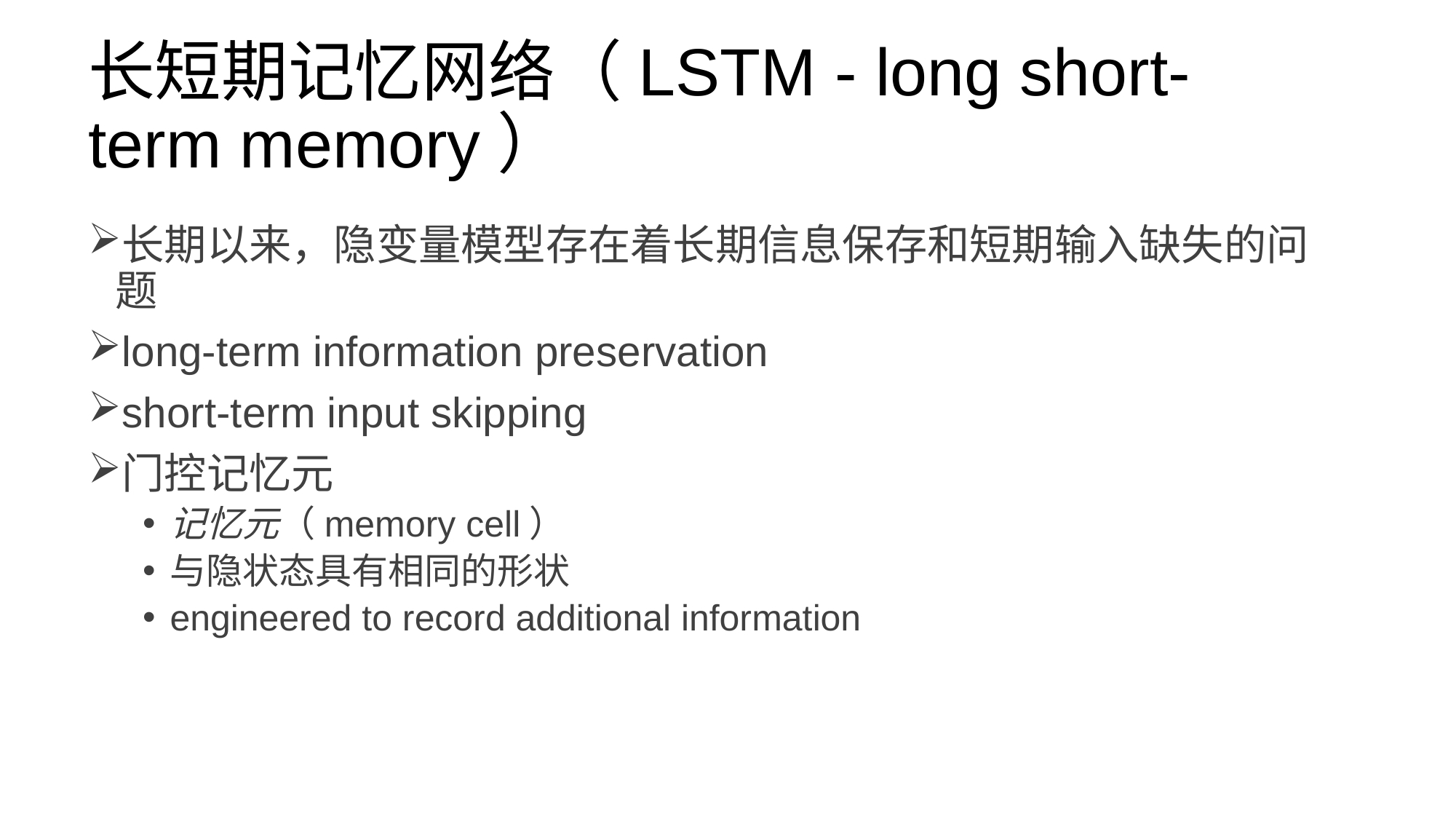

# 长短期记忆网络（LSTM - long short-term memory）
长期以来，隐变量模型存在着长期信息保存和短期输入缺失的问题
long-term information preservation
short-term input skipping
门控记忆元
记忆元（memory cell）
与隐状态具有相同的形状
engineered to record additional information